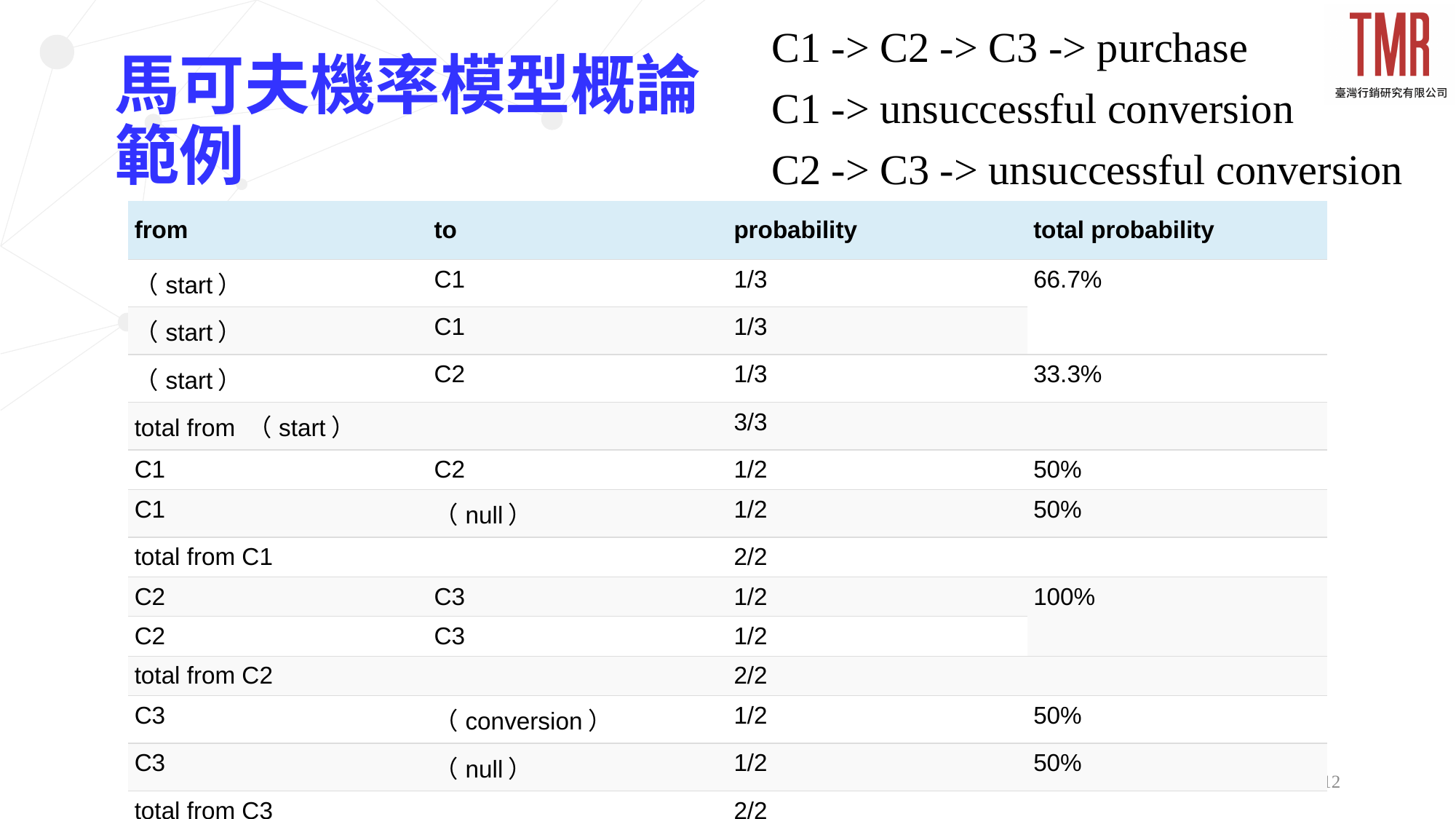

C1 -> C2 -> C3 -> purchase
C1 -> unsuccessful conversion
C2 -> C3 -> unsuccessful conversion
# 馬可夫機率模型概論 範例
| from | to | probability | total probability |
| --- | --- | --- | --- |
| （start） | C1 | 1/3 | 66.7% |
| （start） | C1 | 1/3 |  |
| （start） | C2 | 1/3 | 33.3% |
| total from （start） |  | 3/3 |  |
| C1 | C2 | 1/2 | 50% |
| C1 | （null） | 1/2 | 50% |
| total from C1 |  | 2/2 |  |
| C2 | C3 | 1/2 | 100% |
| C2 | C3 | 1/2 |  |
| total from C2 |  | 2/2 |  |
| C3 | （conversion） | 1/2 | 50% |
| C3 | （null） | 1/2 | 50% |
| total from C3 |  | 2/2 |  |
112